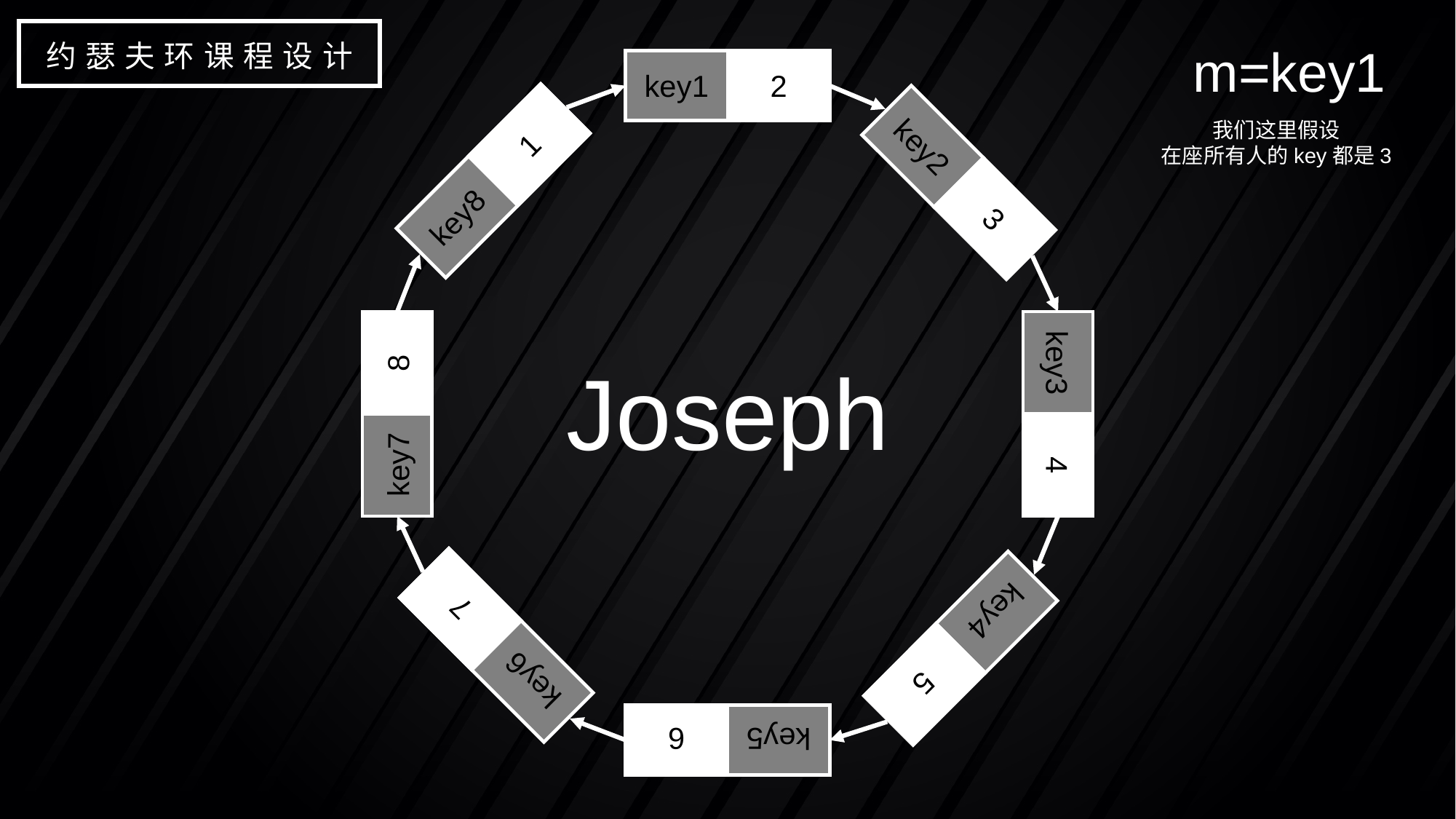

约瑟夫环课程设计
m=key1
我们这里假设
在座所有人的key都是3

key1
2

key8
1

key2
3
Joseph

key7
8

key3
4

key6
7

key4
5

key5
6